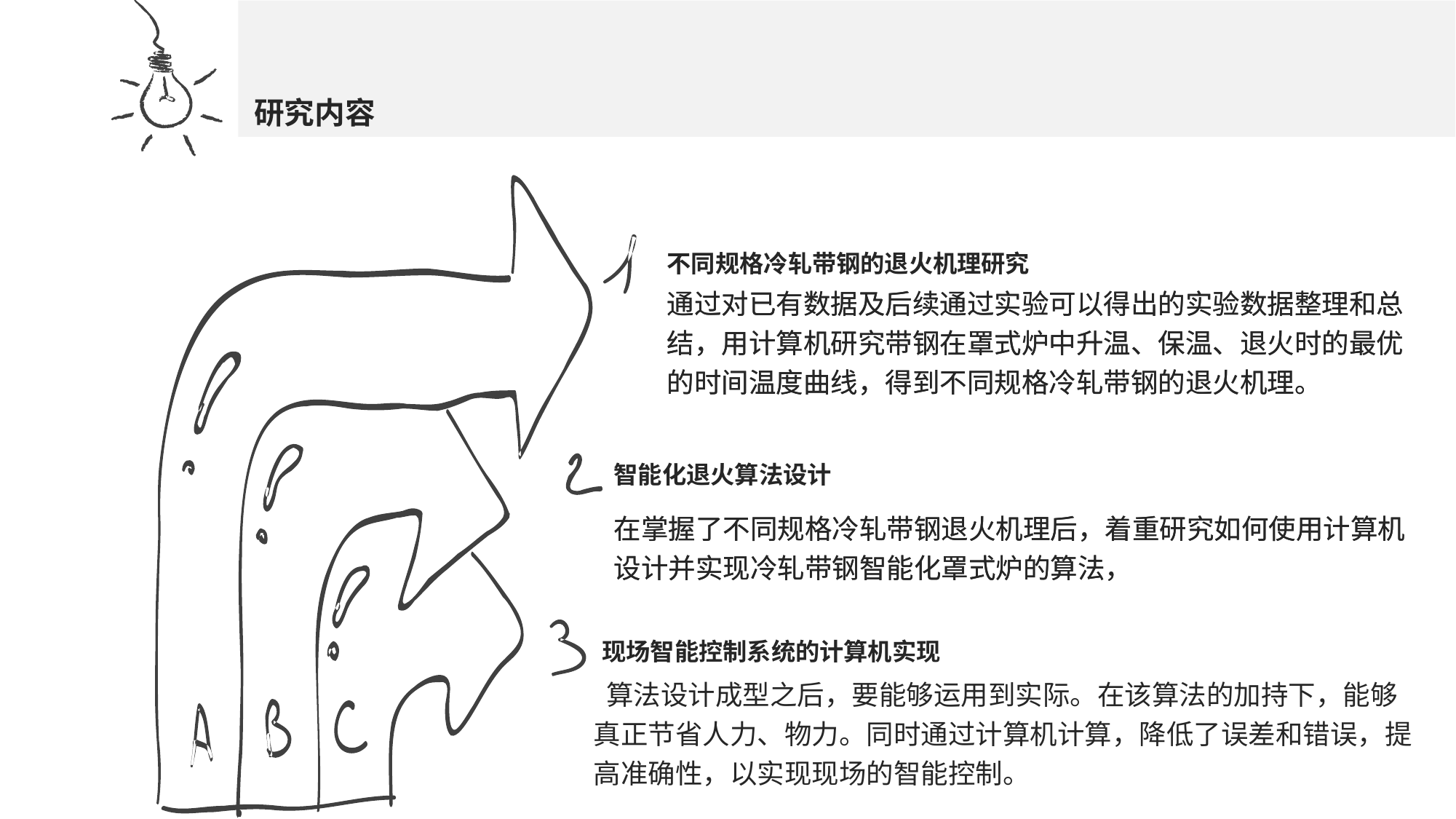

研究内容

不同规格冷轧带钢的退火机理研究
通过对已有数据及后续通过实验可以得出的实验数据整理和总结，用计算机研究带钢在罩式炉中升温、保温、退火时的最优的时间温度曲线，得到不同规格冷轧带钢的退火机理。
通过对已有数据及后续通过实验可以得出的实验数据整理和总结，用计算机研究带钢在罩式炉中升温、保温、退火时的最优的时间温度曲线，得到不同规格冷轧带钢的退火机理。

智能化退火算法设计
在掌握了不同规格冷轧带钢退火机理后，着重研究如何使用计算机设计并实现冷轧带钢智能化罩式炉的算法，
在掌握了不同规格冷轧带钢退火机理后，着重研究如何使用计算机设计并实现冷轧带钢智能化罩式炉的算法，

现场智能控制系统的计算机实现
 算法设计成型之后，要能够运用到实际。在该算法的加持下，能够真正节省人力、物力。同时通过计算机计算，降低了误差和错误，提高准确性，以实现现场的智能控制。